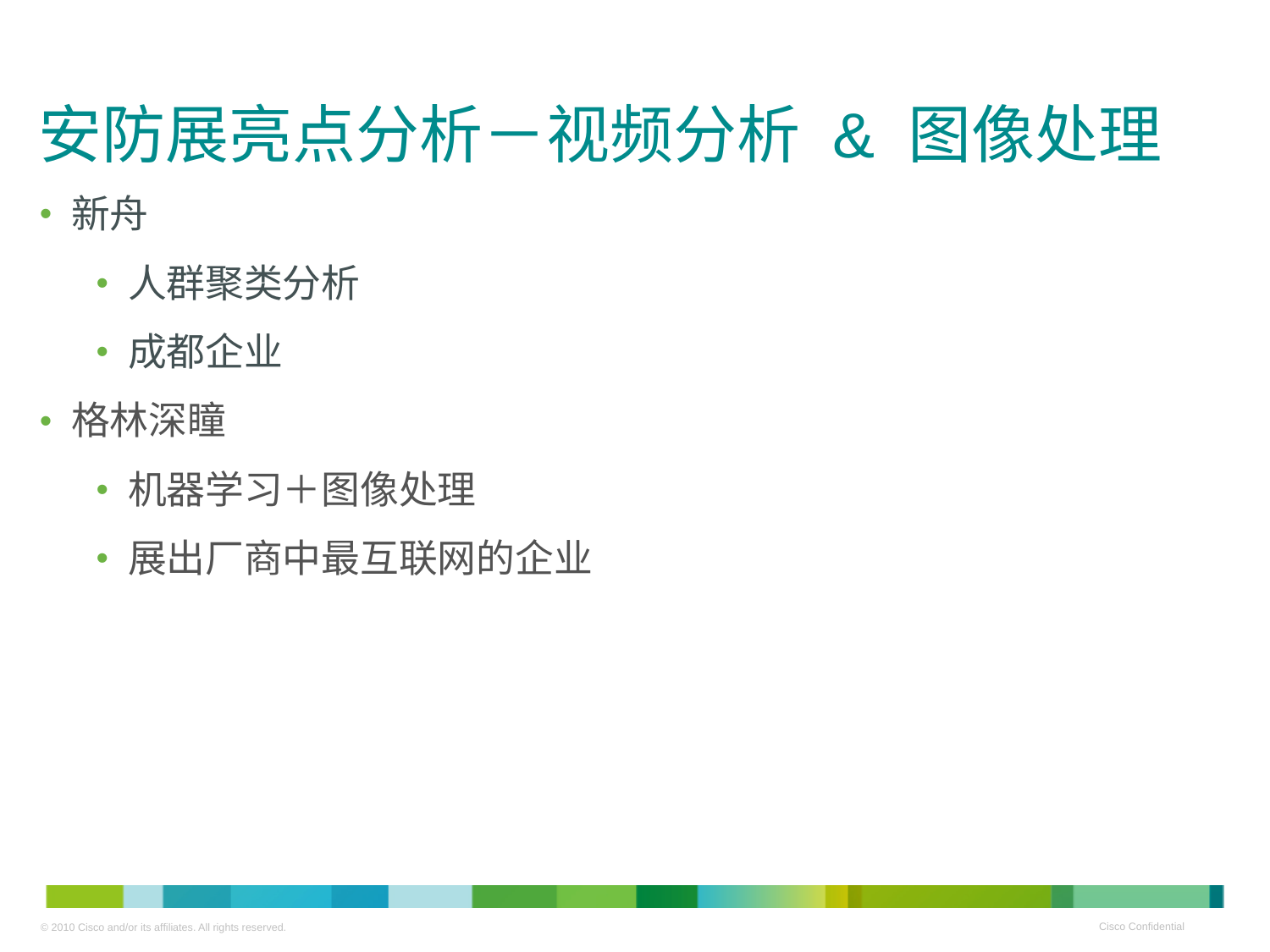

# 安防展亮点分析－视频分析 & 图像处理
新舟
人群聚类分析
成都企业
格林深瞳
机器学习＋图像处理
展出厂商中最互联网的企业
14